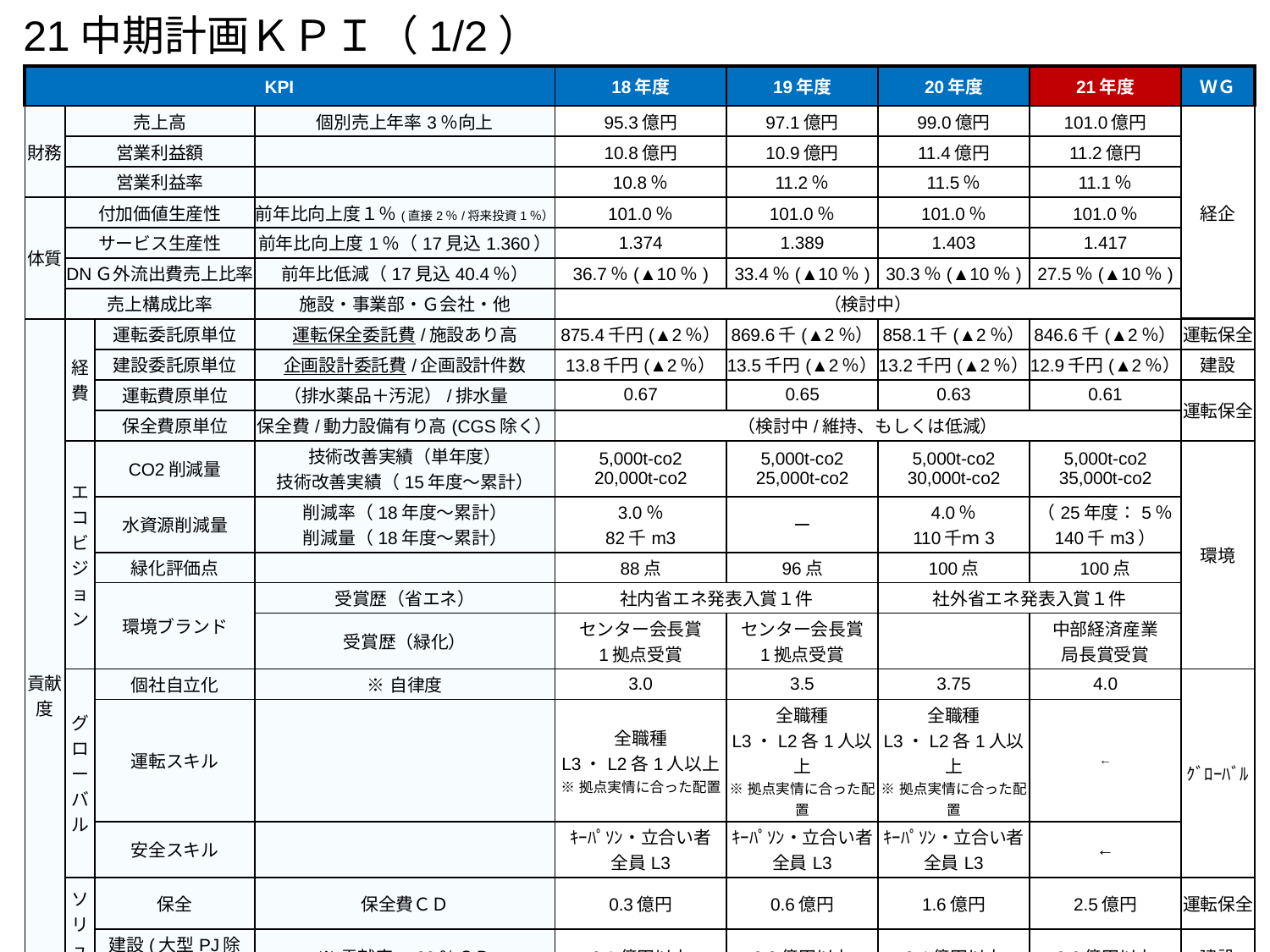

21中期計画ＫＰＩ（1/2）
補足
| KPI |  |  |  | 18年度 | 19年度 | 20年度 | 21年度 | ＷＧ |
| --- | --- | --- | --- | --- | --- | --- | --- | --- |
| 財務 | 売上高 |  | 個別売上年率3％向上 | 95.3億円 | 97.1億円 | 99.0億円 | 101.0億円 | 経企 |
|  | 営業利益額 |  |  | 10.8億円 | 10.9億円 | 11.4億円 | 11.2億円 |  |
|  | 営業利益率 |  |  | 10.8％ | 11.2％ | 11.5％ | 11.1％ |  |
| 体質 | 付加価値生産性 |  | 前年比向上度１％(直接2％/将来投資1％） | 101.0％ | 101.0％ | 101.0％ | 101.0％ |  |
|  | サービス生産性 |  | 前年比向上度1％（17見込1.360） | 1.374 | 1.389 | 1.403 | 1.417 |  |
|  | DNＧ外流出費売上比率 |  | 前年比低減（17見込40.4％） | 36.7％(▲10％) | 33.4％(▲10％) | 30.3％(▲10％) | 27.5％(▲10％) |  |
|  | 売上構成比率 |  | 施設・事業部・Ｇ会社・他 | （検討中） |  |  |  |  |
| 貢献度 | 経費 | 運転委託原単位 | 運転保全委託費/施設あり高 | 875.4千円(▲2％） | 869.6千(▲2％） | 858.1千(▲2％） | 846.6千(▲2％） | 運転保全 |
|  |  | 建設委託原単位 | 企画設計委託費/企画設計件数 | 13.8千円(▲2％） | 13.5千円(▲2％） | 13.2千円(▲2％） | 12.9千円(▲2％） | 建設 |
|  |  | 運転費原単位 | （排水薬品＋汚泥）/排水量 | 0.67 | 0.65 | 0.63 | 0.61 | 運転保全 |
|  |  | 保全費原単位 | 保全費/動力設備有り高(CGS除く） | （検討中/維持、もしくは低減） |  |  |  |  |
|  | エコビジョン | CO2削減量 | 技術改善実績（単年度） 技術改善実績（15年度～累計） | 5,000t-co2 20,000t-co2 | 5,000t-co2 25,000t-co2 | 5,000t-co2 30,000t-co2 | 5,000t-co2 35,000t-co2 | 環境 |
|  |  | 水資源削減量 | 削減率（18年度～累計） 削減量（18年度～累計） | 3.0％ 82千m3 | ー | 4.0％ 110千ｍ3 | （25年度：5％ 140千m3） |  |
|  |  | 緑化評価点 |  | 88点 | 96点 | 100点 | 100点 |  |
|  |  | 環境ブランド | 受賞歴（省エネ） | 社内省エネ発表入賞１件 |  | 社外省エネ発表入賞１件 |  |  |
|  |  |  | 受賞歴（緑化） | センター会長賞 1拠点受賞 | センター会長賞 1拠点受賞 |  | 中部経済産業 局長賞受賞 |  |
|  | グローバル | 個社自立化 | ※自律度 | 3.0 | 3.5 | 3.75 | 4.0 | ｸﾞﾛｰﾊﾞﾙ |
|  |  | 運転スキル |  | 全職種 L3・L2各1人以上 ※拠点実情に合った配置 | 全職種 L3・L2各1人以上 ※拠点実情に合った配置 | 全職種 L3・L2各1人以上 ※拠点実情に合った配置 | ← |  |
|  |  | 安全スキル |  | ｷｰﾊﾟｿﾝ・立合い者 全員L3 | ｷｰﾊﾟｿﾝ・立合い者 全員L3 | ｷｰﾊﾟｿﾝ・立合い者 全員L3 | ← |  |
|  | ソリューション | 保全 | 保全費ＣＤ | 0.3億円 | 0.6億円 | 1.6億円 | 2.5億円 | 運転保全 |
|  |  | 建設(大型PJ除く) | ※貢献度　20％ＣＤ | 3.1億円以上 | 3.2億円以上 | 3.4億円以上 | 3.6億円以上 | 建設 |
|  |  | 省エネIT | D-EMSによるCO2削減貢献度（）内累計 | 0.8億円(1.6億円) ※17年度～累計 | 0.8億円(2.4億円) | 0.8億円(3.2億円) | 0.9億円(4.1億円) | 省ｴﾈ |
|  |  | Ｇ会社ｿﾘｭｰｼｮﾝ展開 | ※貢献度　（）内累計 | ５社 | ５社（10社） | ５社（15社） | ６社（21社） | 企画 |